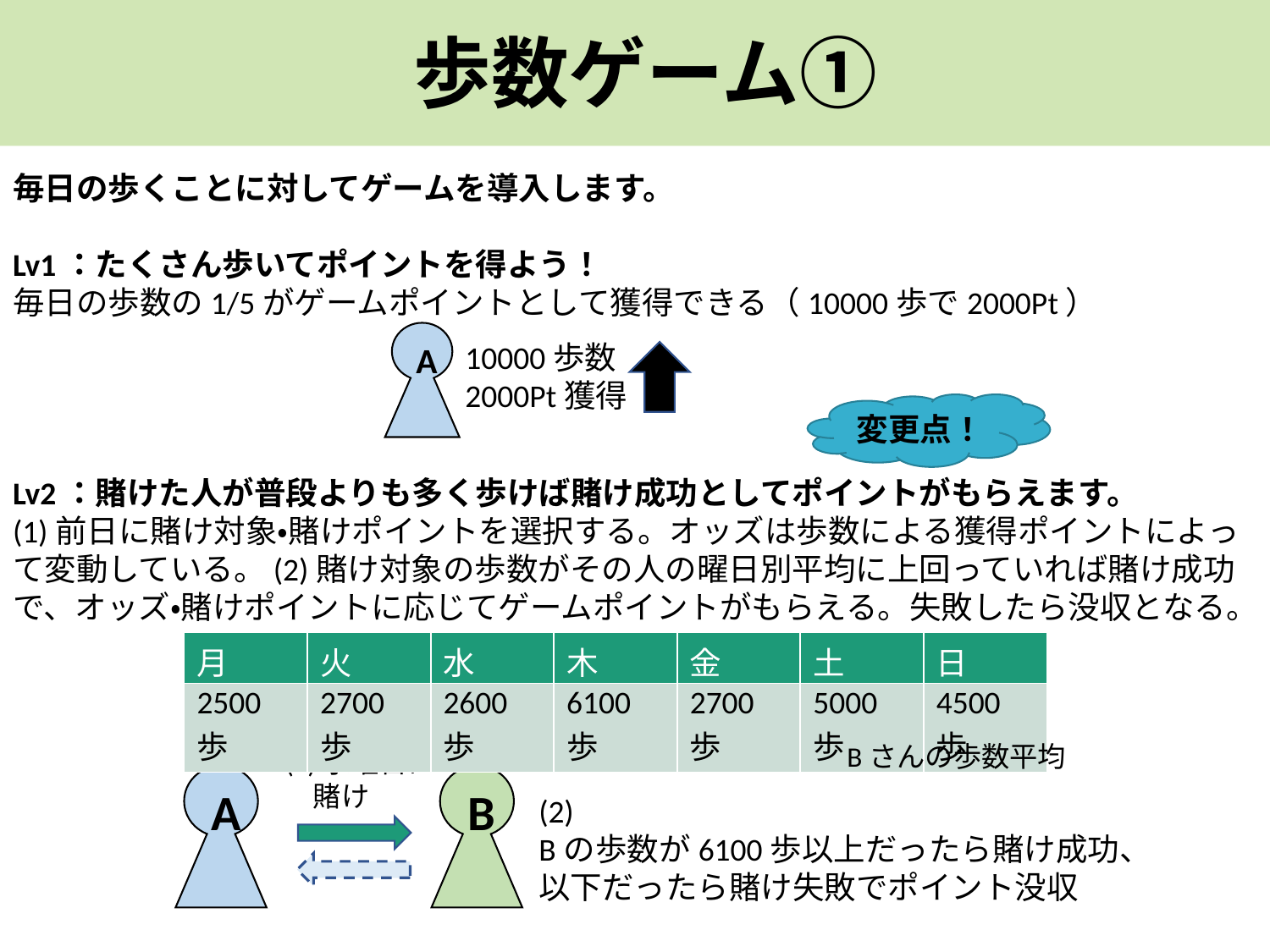

歩数ゲーム①
DERC
毎日の歩くことに対してゲームを導入します。

Lv1：たくさん歩いてポイントを得よう！
毎日の歩数の1/5がゲームポイントとして獲得できる（10000歩で2000Pt）

Lv2：賭けた人が普段よりも多く歩けば賭け成功としてポイントがもらえます。
(1)前日に賭け対象・賭けポイントを選択する。オッズは歩数による獲得ポイントによって変動している。(2)賭け対象の歩数がその人の曜日別平均に上回っていれば賭け成功で、オッズ・賭けポイントに応じてゲームポイントがもらえる。失敗したら没収となる。

A
10000歩数
2000Pt獲得

変更点！
| 月 | 火 | 水 | 木 | 金 | 土 | 日 |
| --- | --- | --- | --- | --- | --- | --- |
| 2500歩 | 2700歩 | 2600歩 | 6100歩 | 2700歩 | 5000歩 | 4500歩 |
Bさんの歩数平均
(1)水曜日に
　賭け

A

B
(2)
Bの歩数が6100歩以上だったら賭け成功、以下だったら賭け失敗でポイント没収